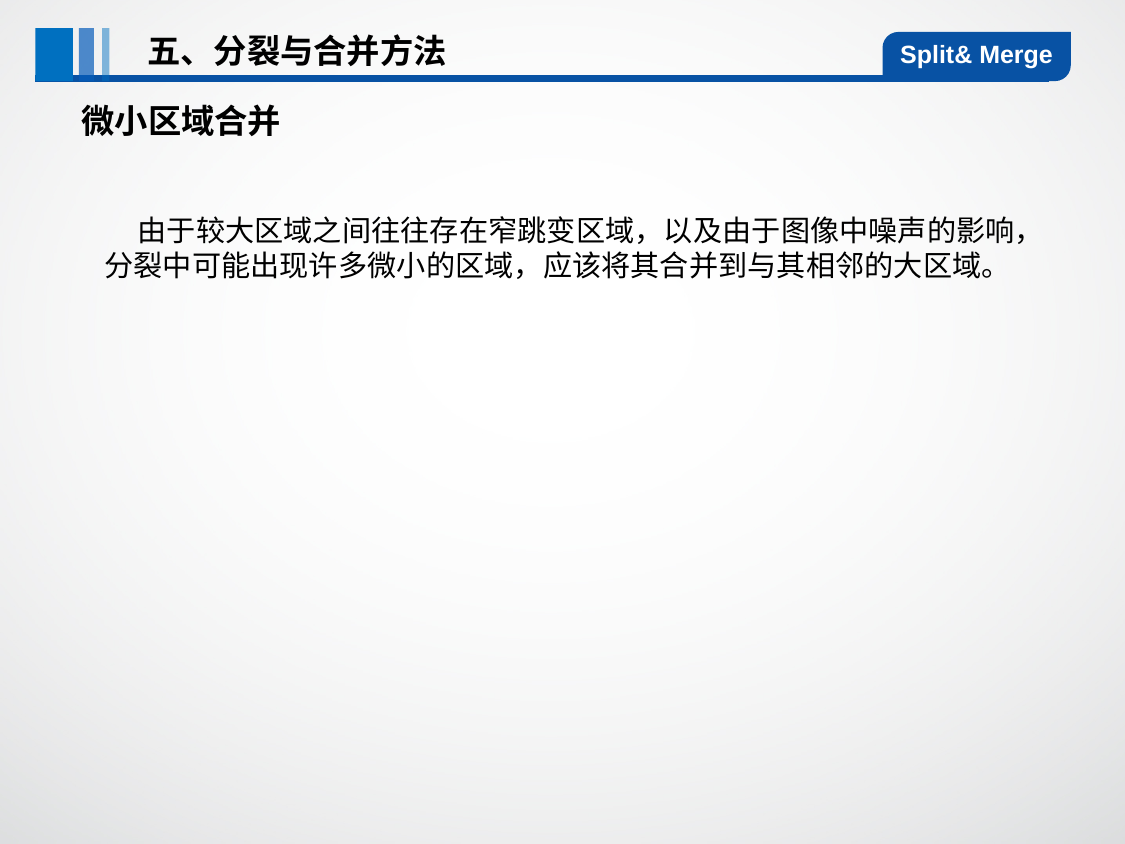

五、分裂与合并方法
Split& Merge
微小区域合并
    由于较大区域之间往往存在窄跳变区域，以及由于图像中噪声的影响，分裂中可能出现许多微小的区域，应该将其合并到与其相邻的大区域。